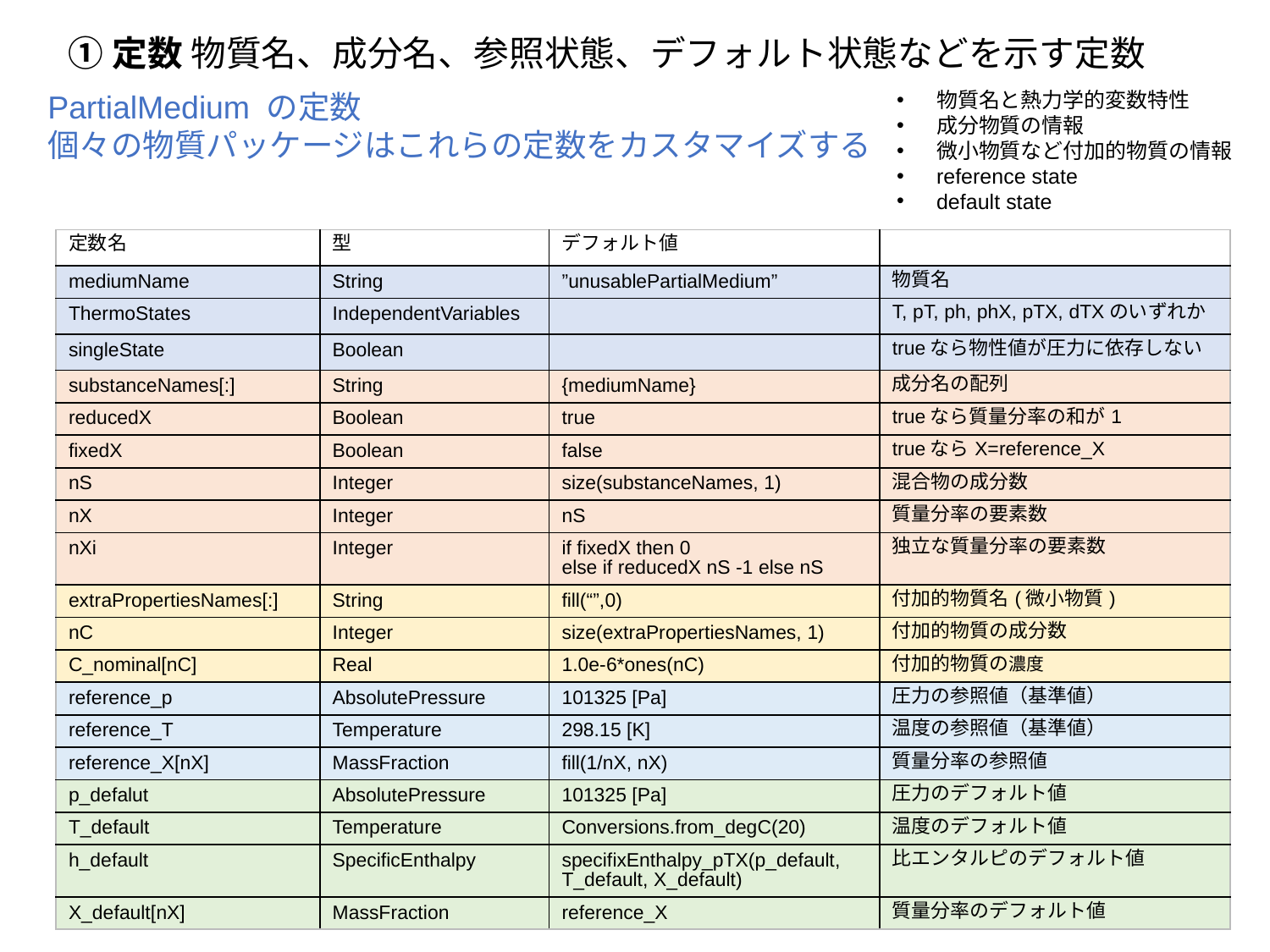

①定数 物質名、成分名、参照状態、デフォルト状態などを示す定数
PartialMedium の定数
個々の物質パッケージはこれらの定数をカスタマイズする
物質名と熱力学的変数特性
成分物質の情報
微小物質など付加的物質の情報
reference state
default state
| 定数名 | 型 | デフォルト値 |  |
| --- | --- | --- | --- |
| mediumName | String | ”unusablePartialMedium” | 物質名 |
| ThermoStates | IndependentVariables |  | T, pT, ph, phX, pTX, dTXのいずれか |
| singleState | Boolean |  | trueなら物性値が圧力に依存しない |
| substanceNames[:] | String | {mediumName} | 成分名の配列 |
| reducedX | Boolean | true | trueなら質量分率の和が1 |
| fixedX | Boolean | false | trueならX=reference\_X |
| nS | Integer | size(substanceNames, 1) | 混合物の成分数 |
| nX | Integer | nS | 質量分率の要素数 |
| nXi | Integer | if fixedX then 0 else if reducedX nS -1 else nS | 独立な質量分率の要素数 |
| extraPropertiesNames[:] | String | fill(“”,0) | 付加的物質名(微小物質) |
| nC | Integer | size(extraPropertiesNames, 1) | 付加的物質の成分数 |
| C\_nominal[nC] | Real | 1.0e-6\*ones(nC) | 付加的物質の濃度 |
| reference\_p | AbsolutePressure | 101325 [Pa] | 圧力の参照値（基準値） |
| reference\_T | Temperature | 298.15 [K] | 温度の参照値（基準値） |
| reference\_X[nX] | MassFraction | fill(1/nX, nX) | 質量分率の参照値 |
| p\_defalut | AbsolutePressure | 101325 [Pa] | 圧力のデフォルト値 |
| T\_default | Temperature | Conversions.from\_degC(20) | 温度のデフォルト値 |
| h\_default | SpecificEnthalpy | specifixEnthalpy\_pTX(p\_default, T\_default, X\_default) | 比エンタルピのデフォルト値 |
| X\_default[nX] | MassFraction | reference\_X | 質量分率のデフォルト値 |